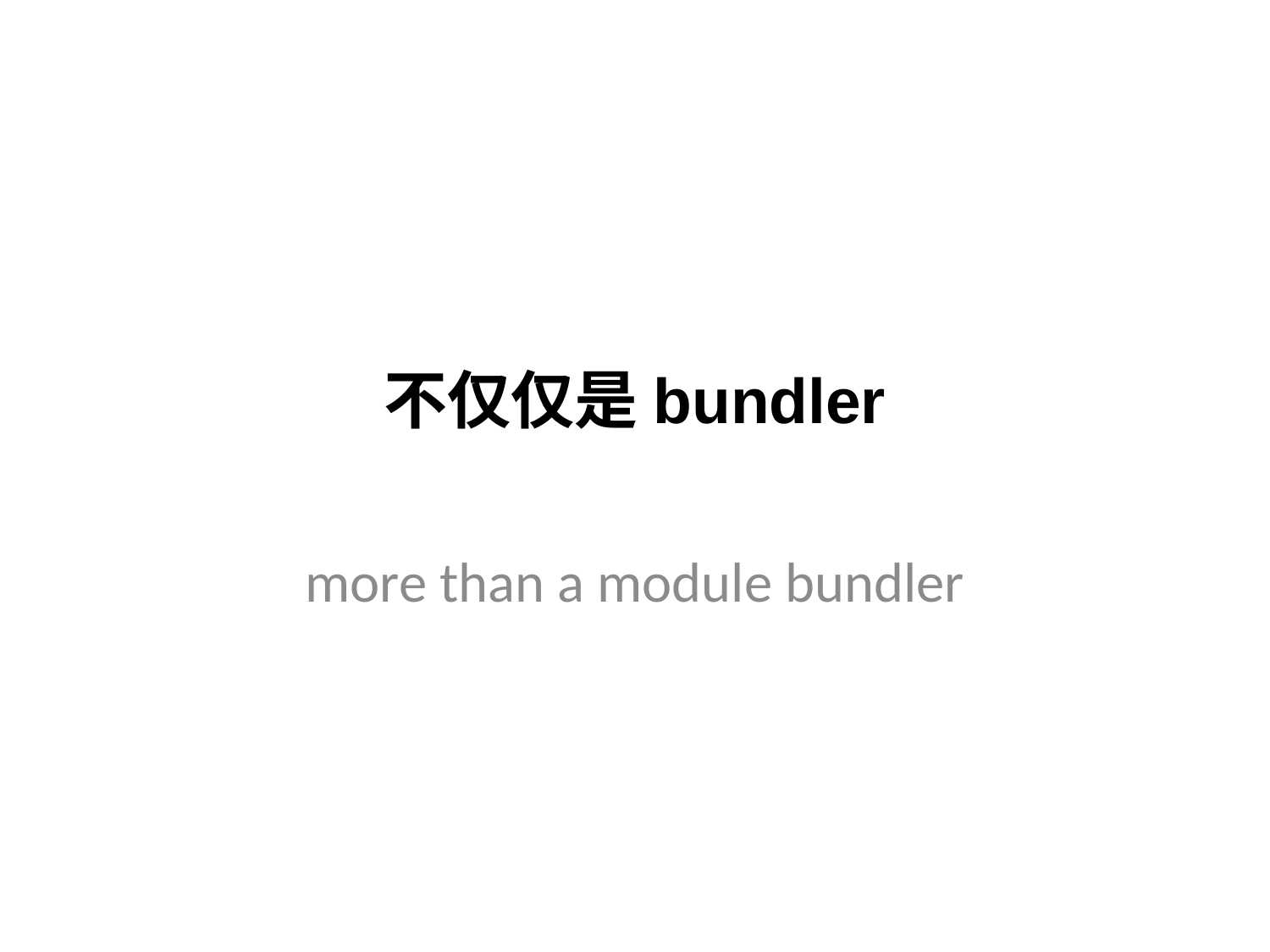

# 不仅仅是bundler
more than a module bundler